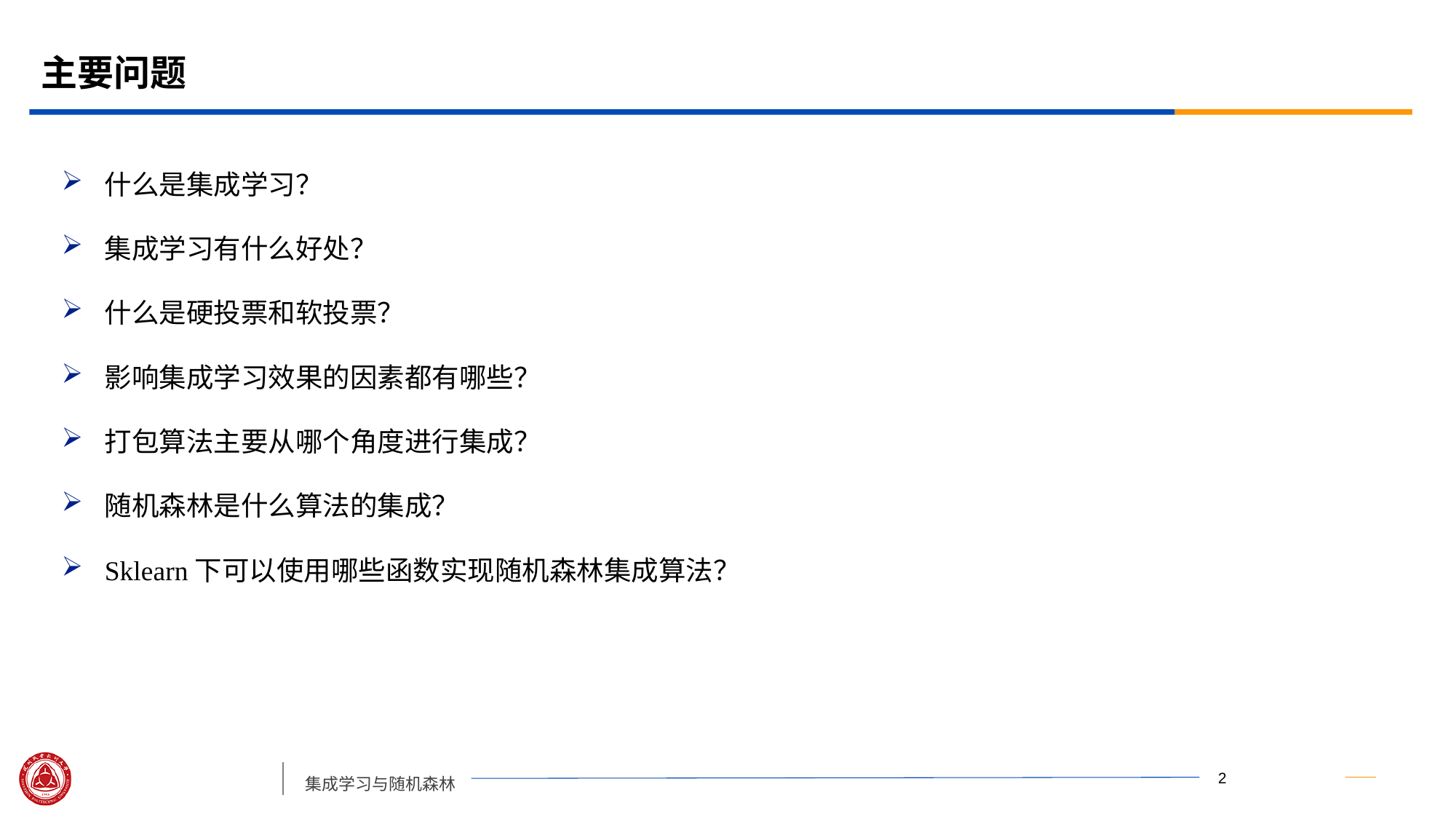

# 主要问题
什么是集成学习？
集成学习有什么好处？
什么是硬投票和软投票？
影响集成学习效果的因素都有哪些？
打包算法主要从哪个角度进行集成？
随机森林是什么算法的集成？
Sklearn下可以使用哪些函数实现随机森林集成算法？